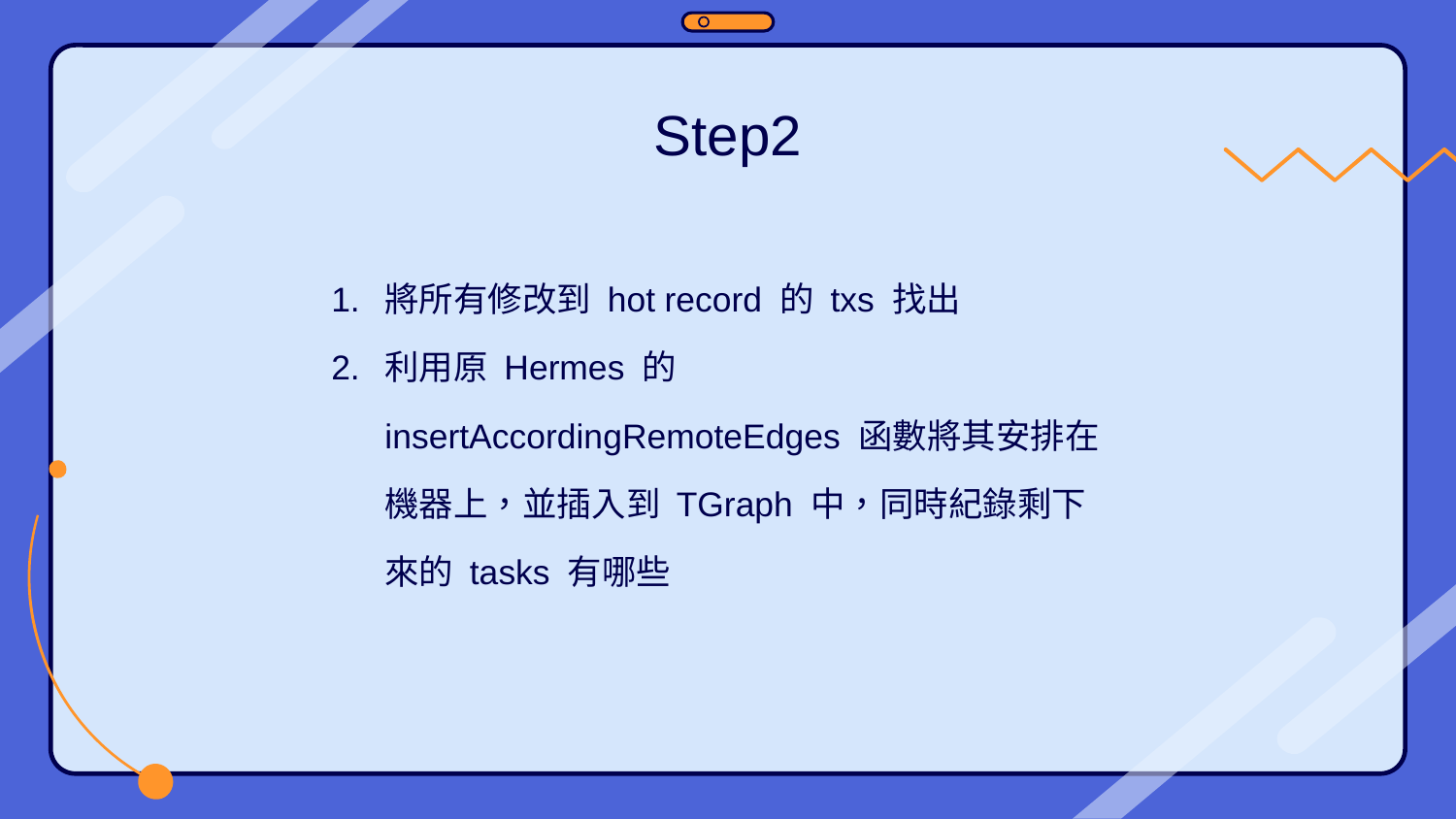

# Step2
將所有修改到 hot record 的 txs 找出
利用原 Hermes 的 insertAccordingRemoteEdges 函數將其安排在機器上，並插入到 TGraph 中，同時紀錄剩下來的 tasks 有哪些